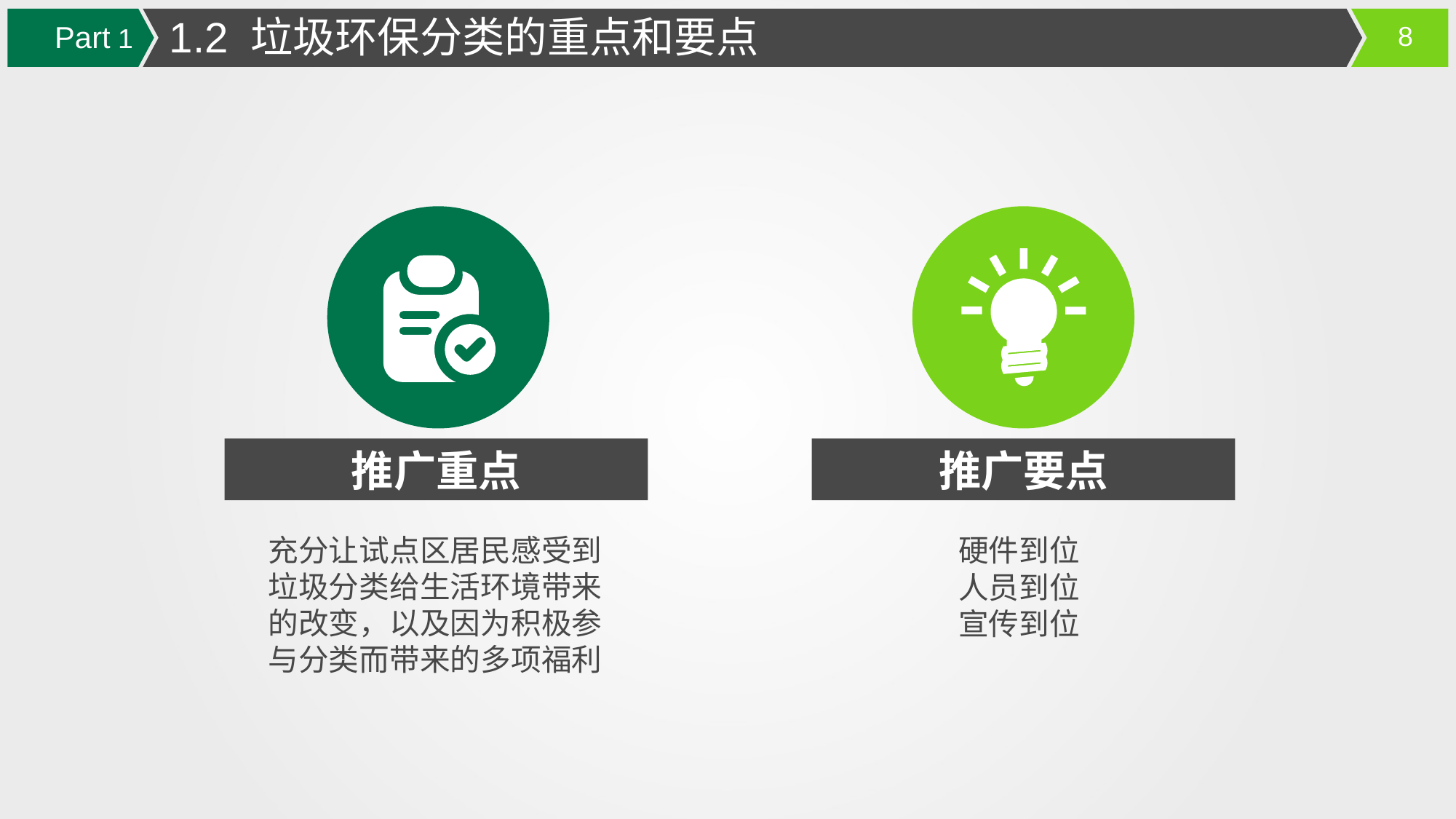

1.2 垃圾环保分类的重点和要点
Part 1

推广重点
推广要点
充分让试点区居民感受到垃圾分类给生活环境带来的改变，以及因为积极参与分类而带来的多项福利
硬件到位
人员到位
宣传到位